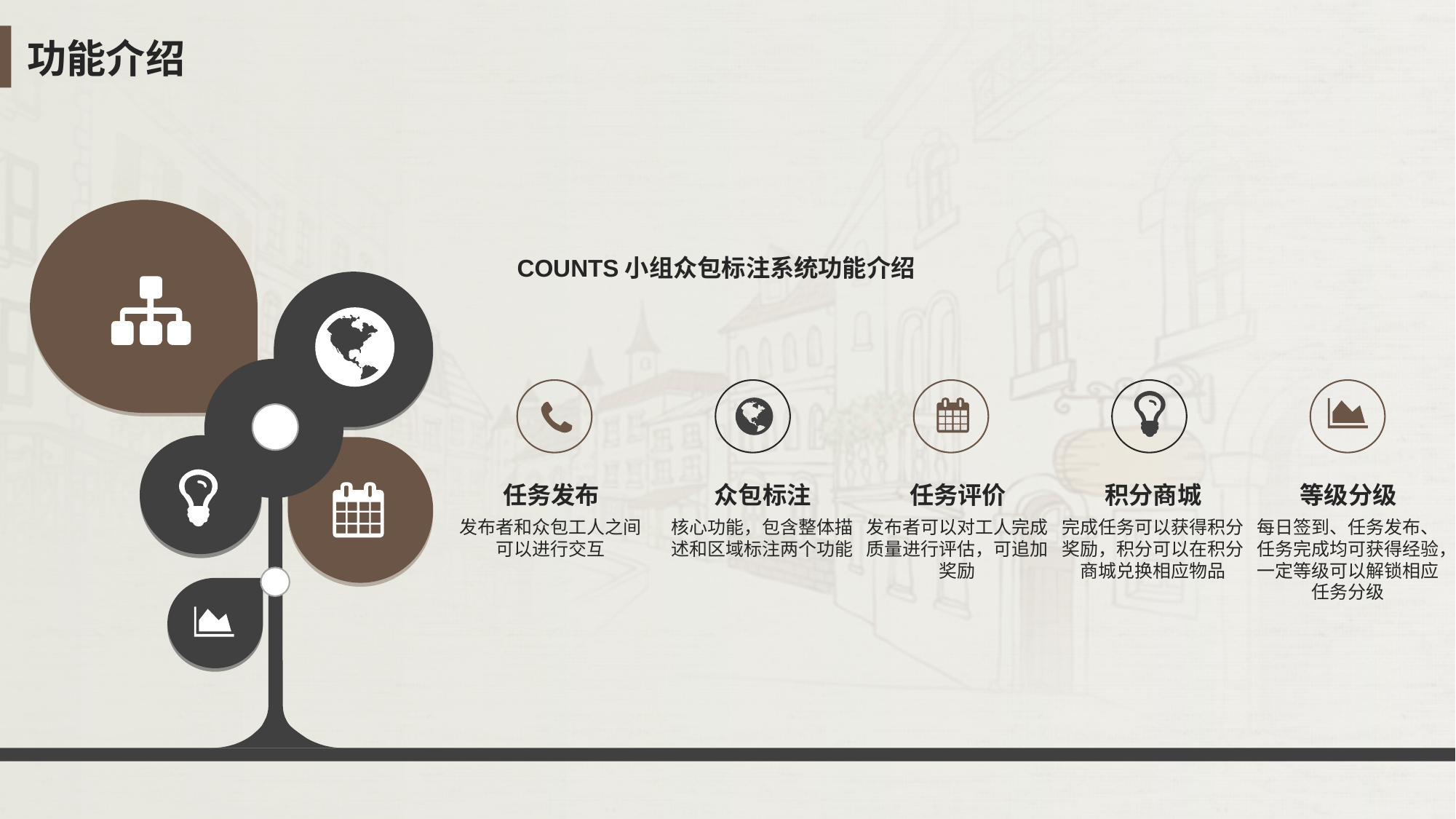

功能介绍

COUNTS小组众包标注系统功能介绍

任务发布
众包标注
任务评价
积分商城
等级分级

发布者和众包工人之间可以进行交互
核心功能，包含整体描述和区域标注两个功能
发布者可以对工人完成质量进行评估，可追加奖励
完成任务可以获得积分奖励，积分可以在积分商城兑换相应物品
每日签到、任务发布、任务完成均可获得经验，一定等级可以解锁相应任务分级